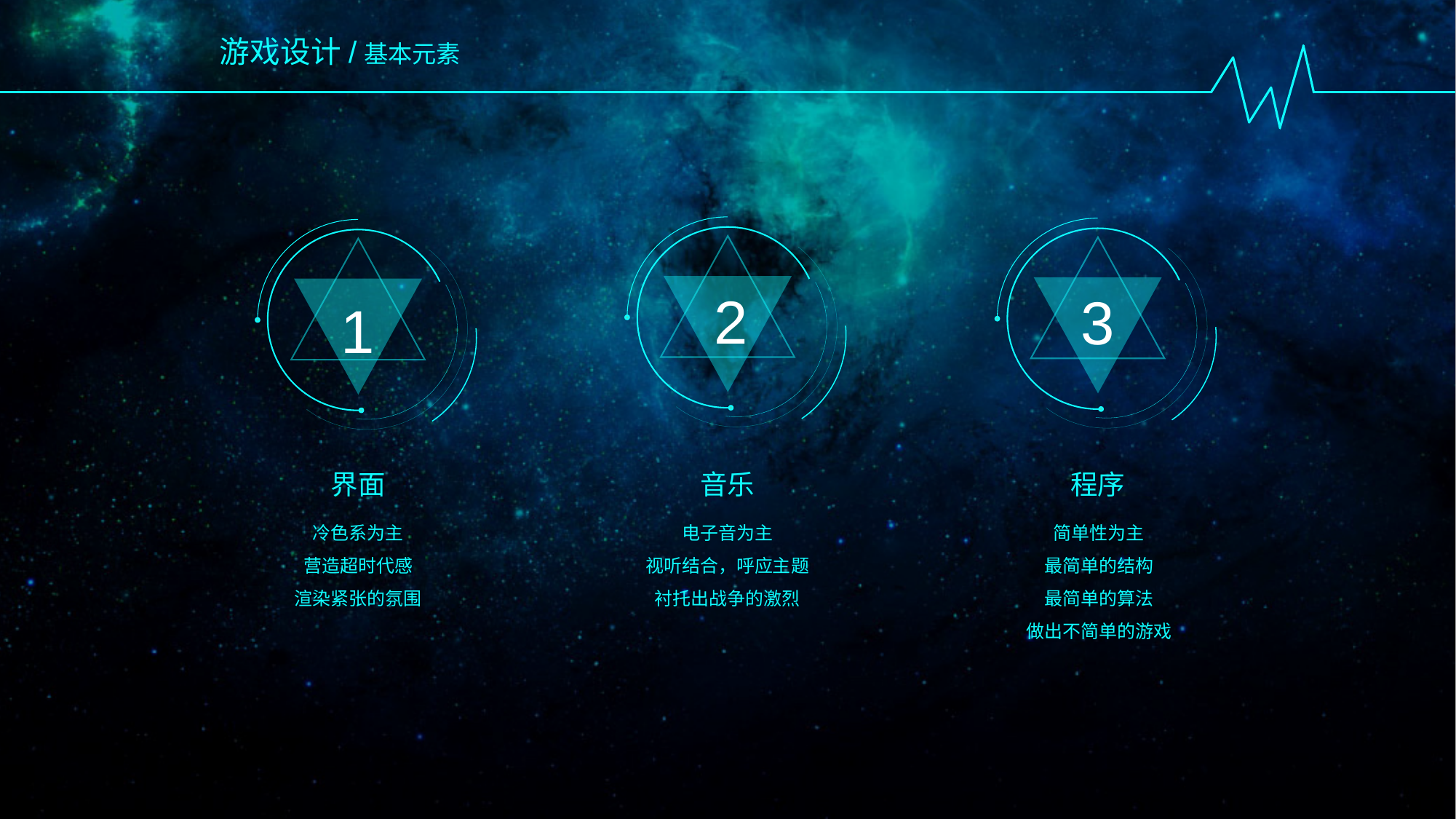

游戏设计/基本元素

2

3

1
界面
音乐
程序
冷色系为主
营造超时代感
渲染紧张的氛围
电子音为主
视听结合，呼应主题
衬托出战争的激烈
简单性为主
最简单的结构
最简单的算法
做出不简单的游戏